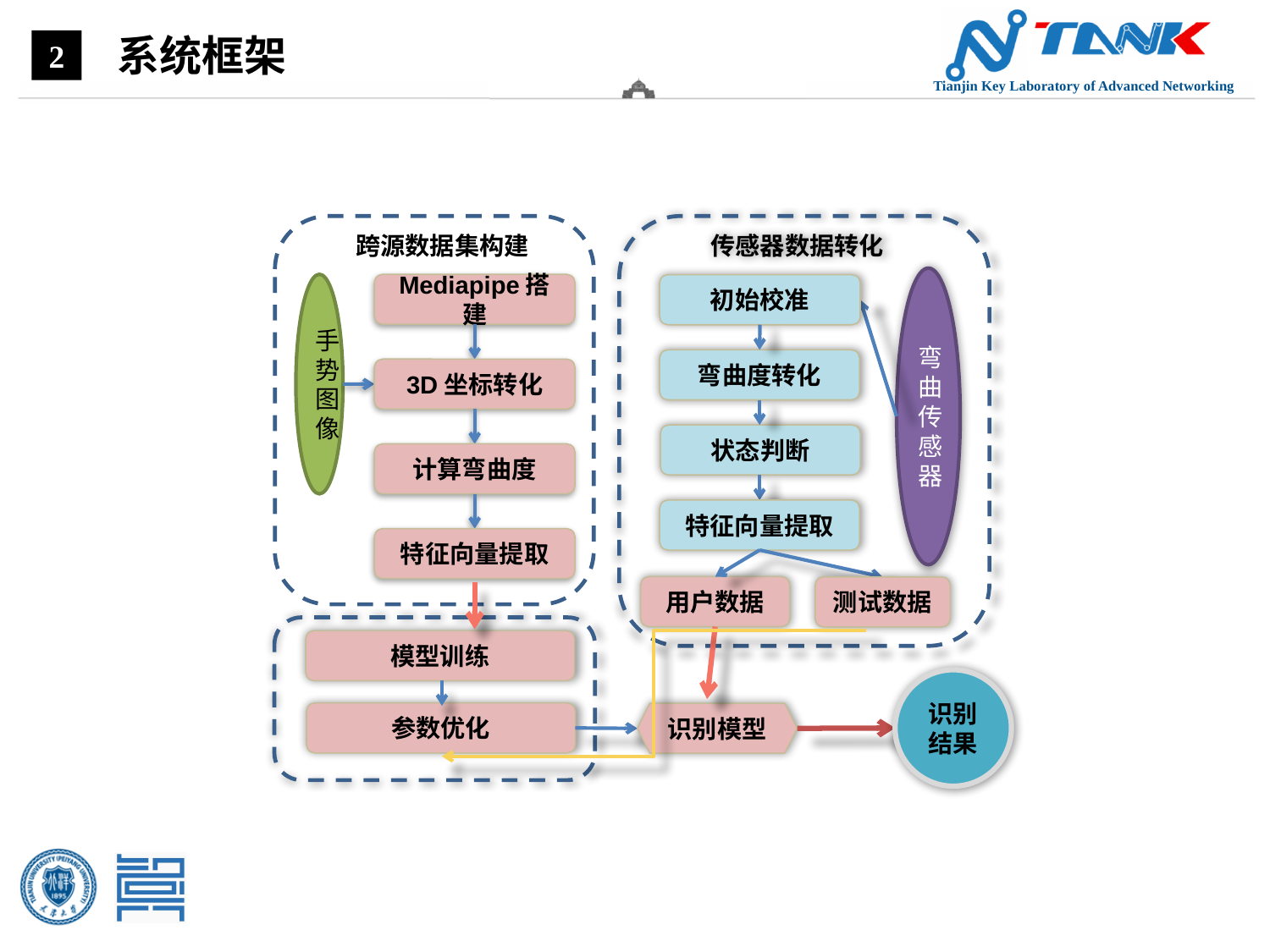

系统框架
2

跨源数据集构建
手势图像
Mediapipe搭建
3D坐标转化
计算弯曲度
特征向量提取

传感器数据转化
弯曲传感器
初始校准
弯曲度转化
状态判断
特征向量提取
用户数据
测试数据

模型训练
识别结果
参数优化
识别模型